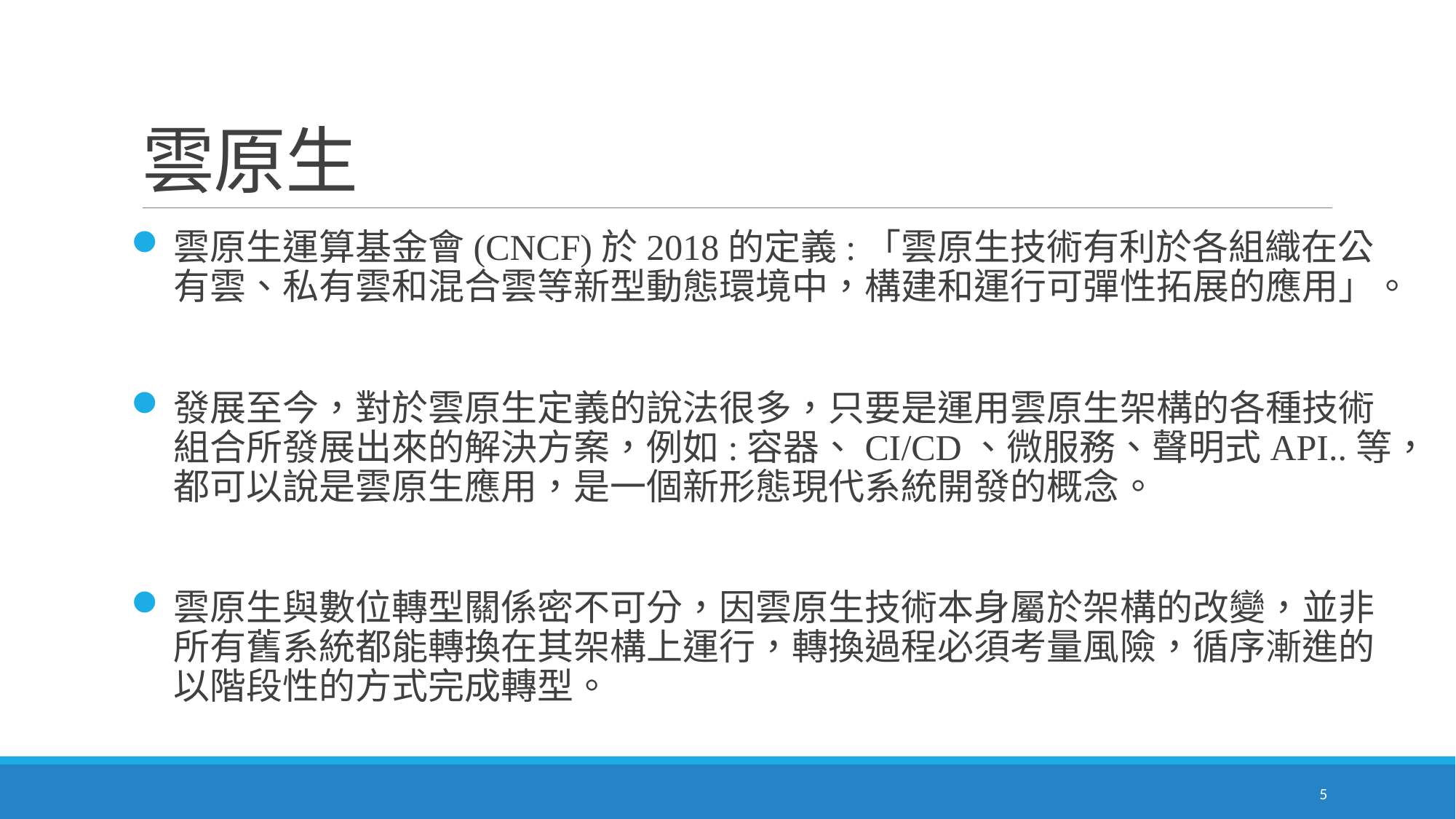

# 雲原生
雲原生運算基金會(CNCF)於2018的定義:「雲原生技術有利於各組織在公有雲、私有雲和混合雲等新型動態環境中，構建和運行可彈性拓展的應用」。

發展至今，對於雲原生定義的說法很多，只要是運用雲原生架構的各種技術組合所發展出來的解決方案，例如:容器、CI/CD、微服務、聲明式API..等，都可以說是雲原生應用，是一個新形態現代系統開發的概念。

雲原生與數位轉型關係密不可分，因雲原生技術本身屬於架構的改變，並非所有舊系統都能轉換在其架構上運行，轉換過程必須考量風險，循序漸進的以階段性的方式完成轉型。

5